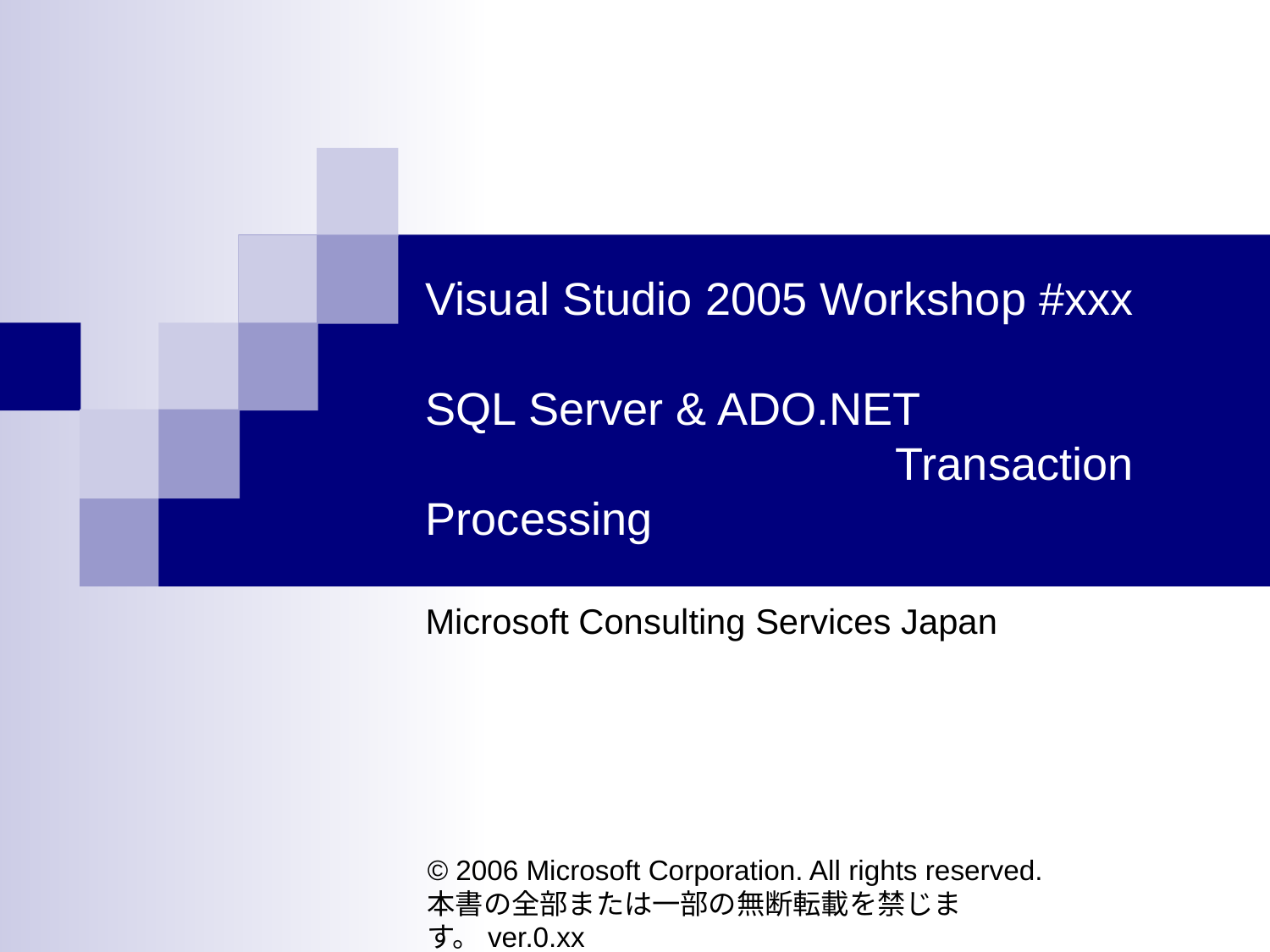

# Visual Studio 2005 Workshop #xxx SQL Server & ADO.NET 　　　　　　　　　　Transaction Processing
Microsoft Consulting Services Japan

© 2006 Microsoft Corporation. All rights reserved.
本書の全部または一部の無断転載を禁じます。ver.0.xx